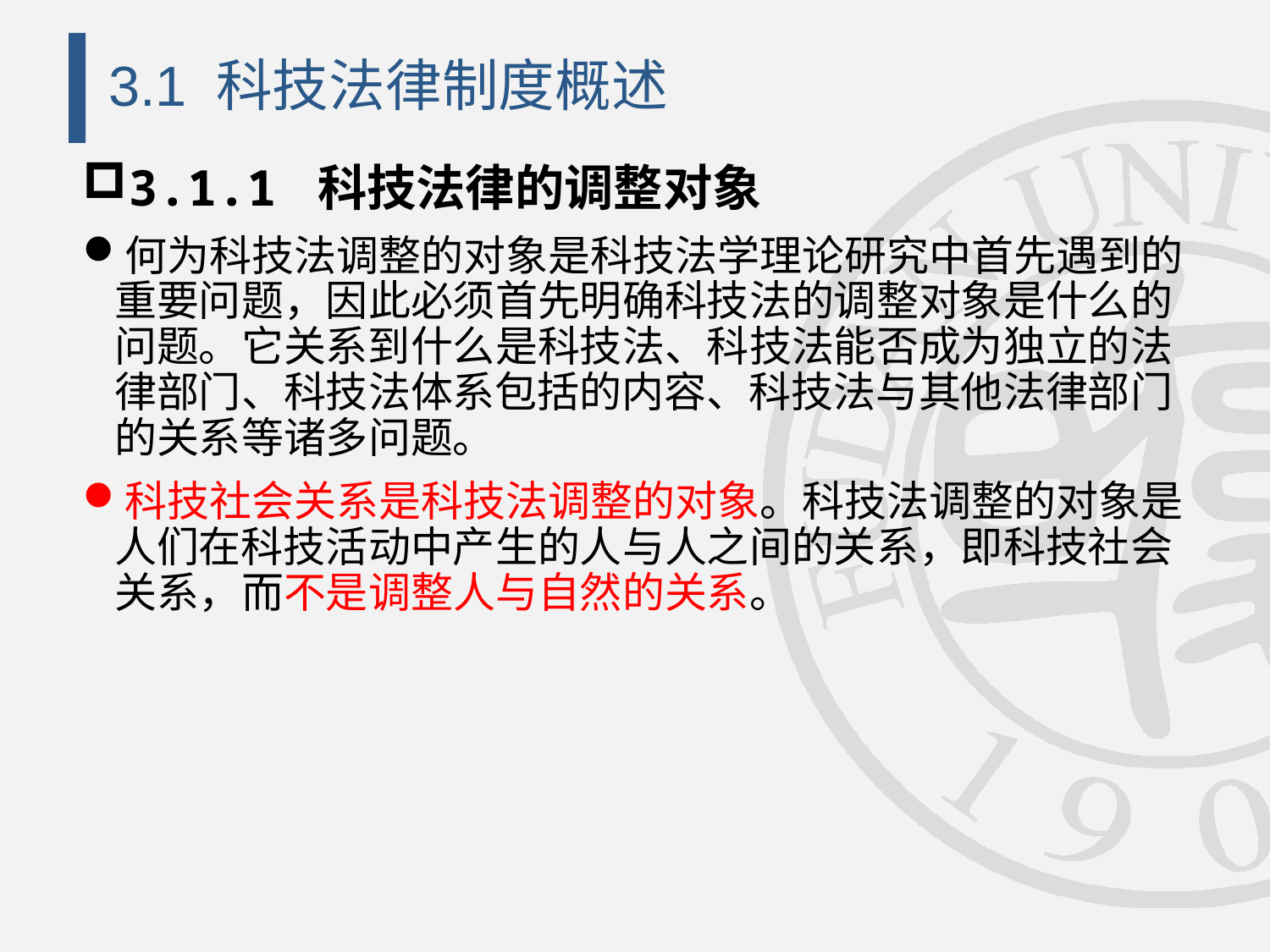

# 3.1 科技法律制度概述
3.1.1 科技法律的调整对象
何为科技法调整的对象是科技法学理论研究中首先遇到的重要问题，因此必须首先明确科技法的调整对象是什么的问题。它关系到什么是科技法、科技法能否成为独立的法律部门、科技法体系包括的内容、科技法与其他法律部门的关系等诸多问题。
科技社会关系是科技法调整的对象。科技法调整的对象是人们在科技活动中产生的人与人之间的关系，即科技社会关系，而不是调整人与自然的关系。